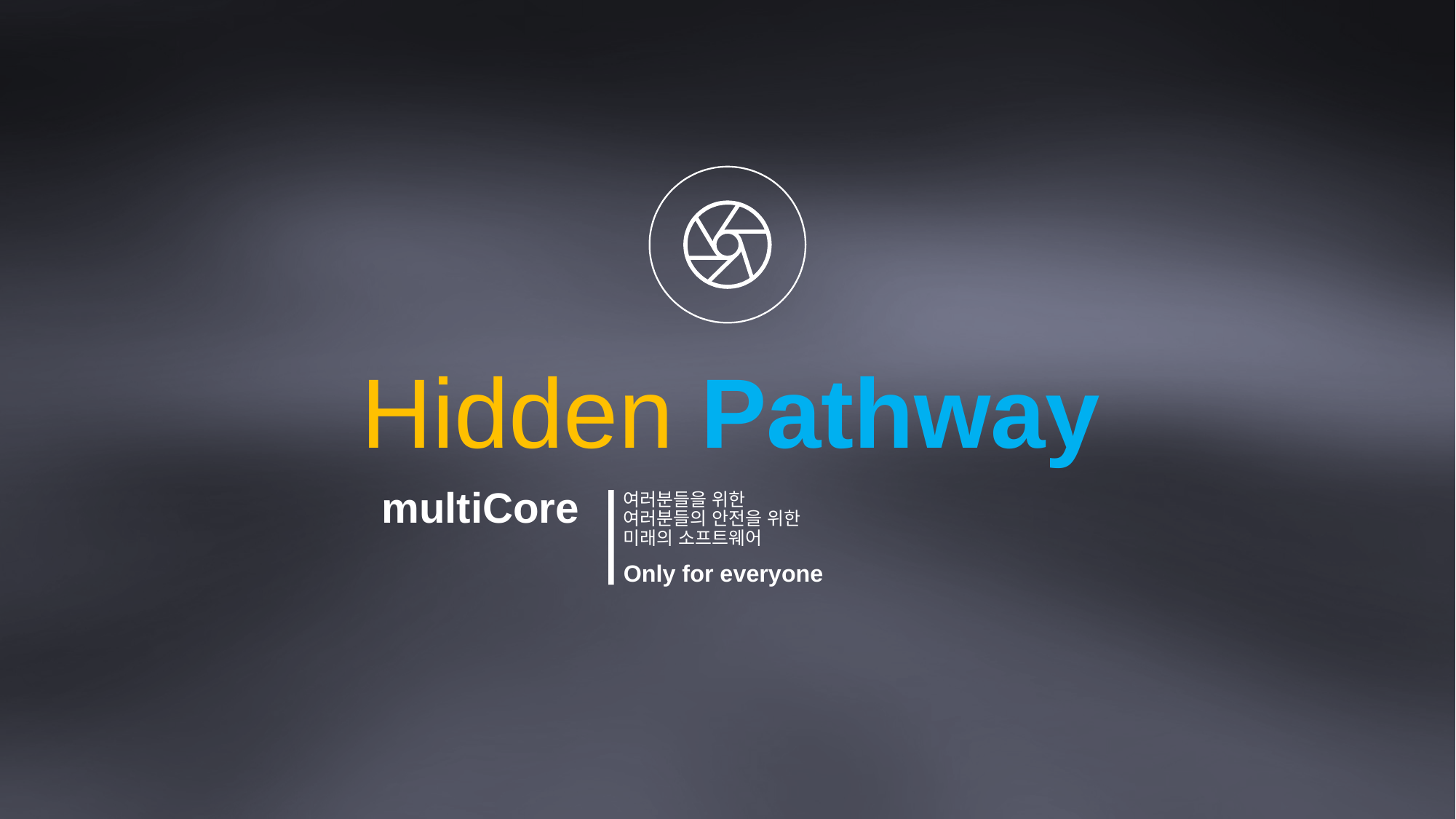

# Hidden Pathway
multiCore
여러분들을 위한
여러분들의 안전을 위한
미래의 소프트웨어

Only for everyone